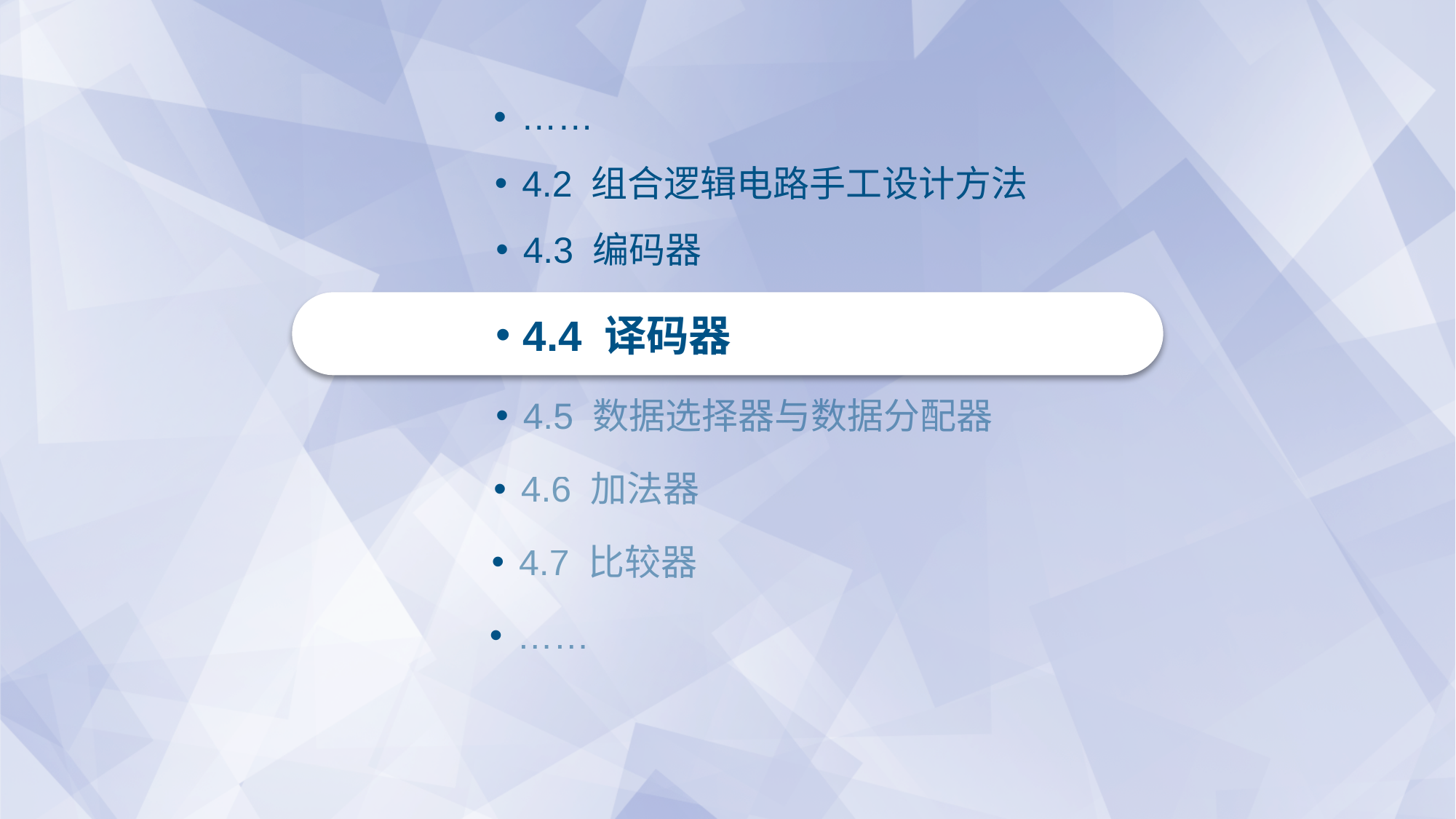

……
4.2 组合逻辑电路手工设计方法

4.3 编码器

4.4 译码器
4.5 数据选择器与数据分配器
4.6 加法器
4.7 比较器

……